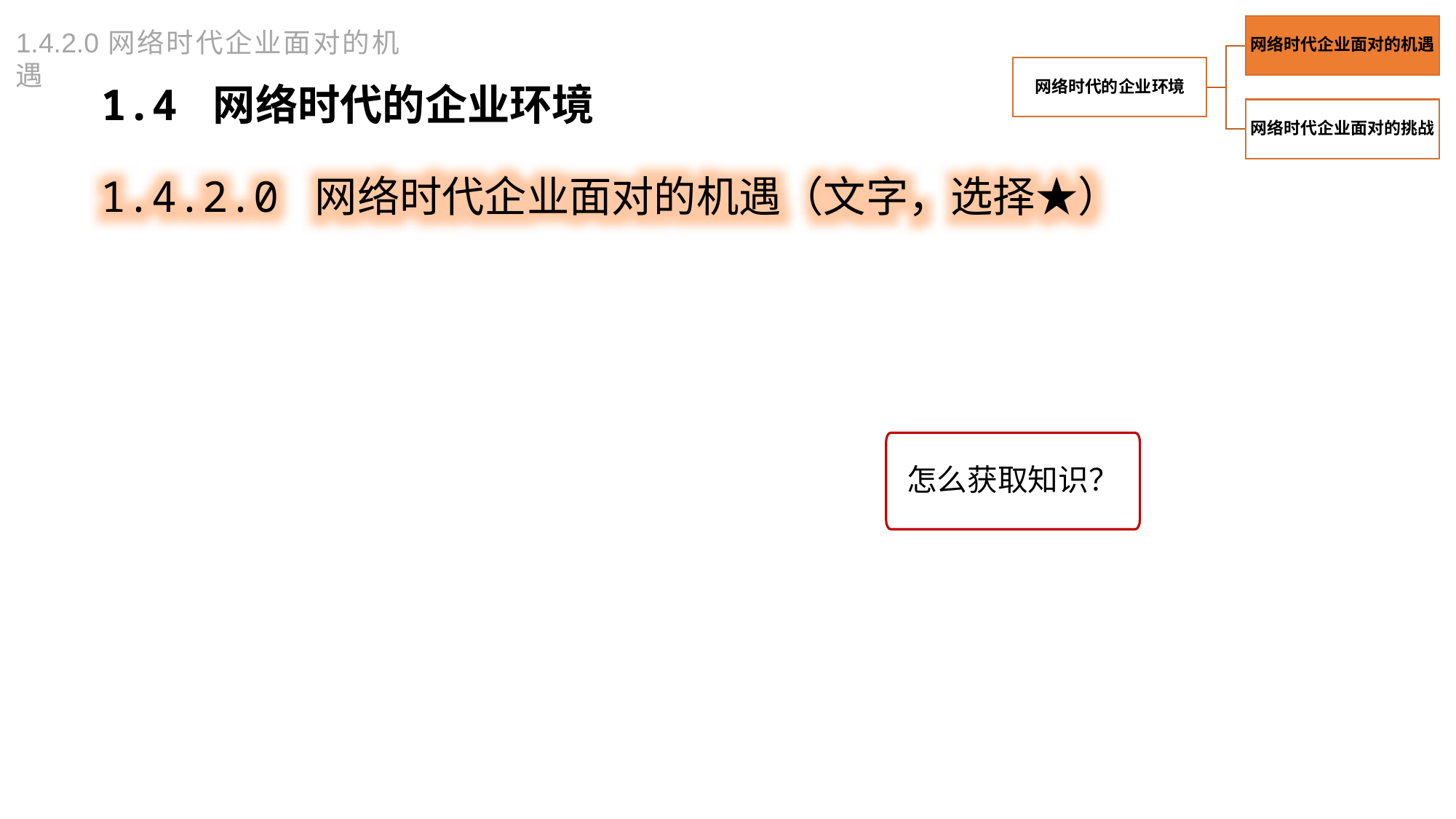

网络时代的企业环境
网络时代企业面对的机遇
网络时代企业面对的挑战
1.4.2.0网络时代企业面对的机遇
1.4 网络时代的企业环境
1.4.2.0 网络时代企业面对的机遇（文字，选择★）
怎么获取知识？